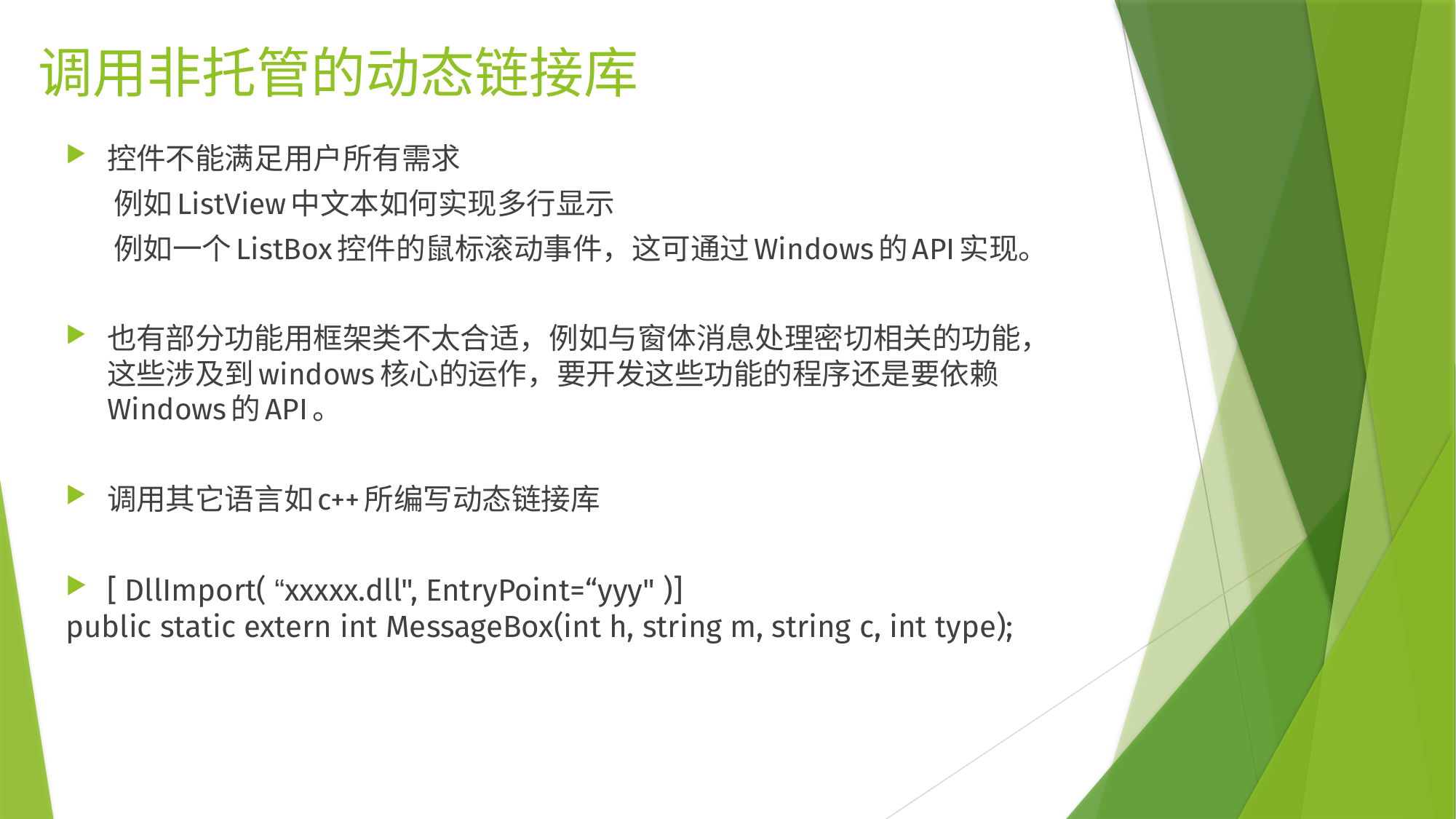

# 调用非托管的动态链接库
控件不能满足用户所有需求
例如ListView中文本如何实现多行显示
例如一个ListBox控件的鼠标滚动事件，这可通过Windows的API实现。

也有部分功能用框架类不太合适，例如与窗体消息处理密切相关的功能，这些涉及到windows核心的运作，要开发这些功能的程序还是要依赖Windows的API。

调用其它语言如c++所编写动态链接库

[ DllImport( “xxxxx.dll", EntryPoint=“yyy" )]
public static extern int MessageBox(int h, string m, string c, int type);